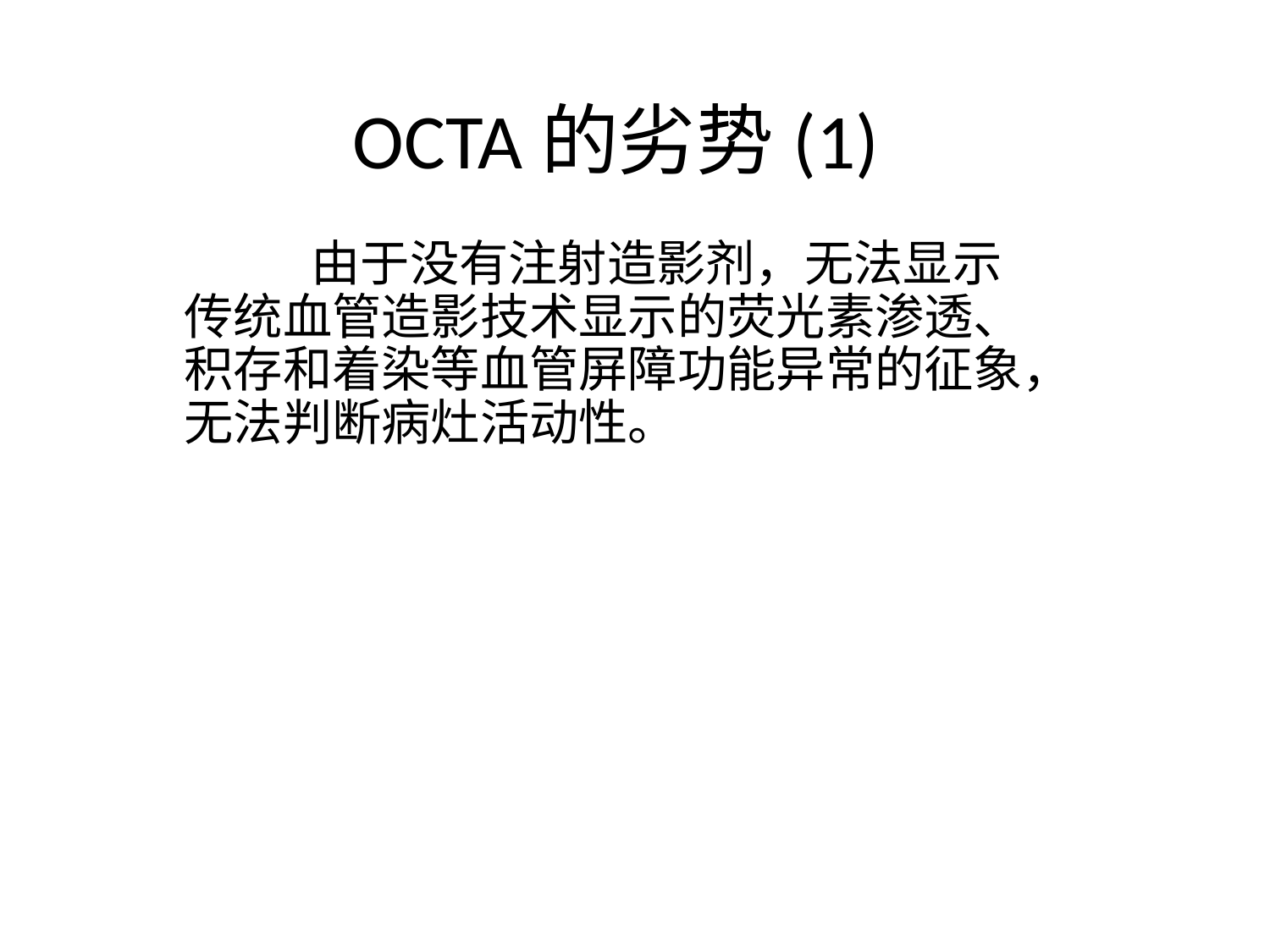

# OCTA的劣势(1)
	由于没有注射造影剂，无法显示传统血管造影技术显示的荧光素渗透、积存和着染等血管屏障功能异常的征象，无法判断病灶活动性。